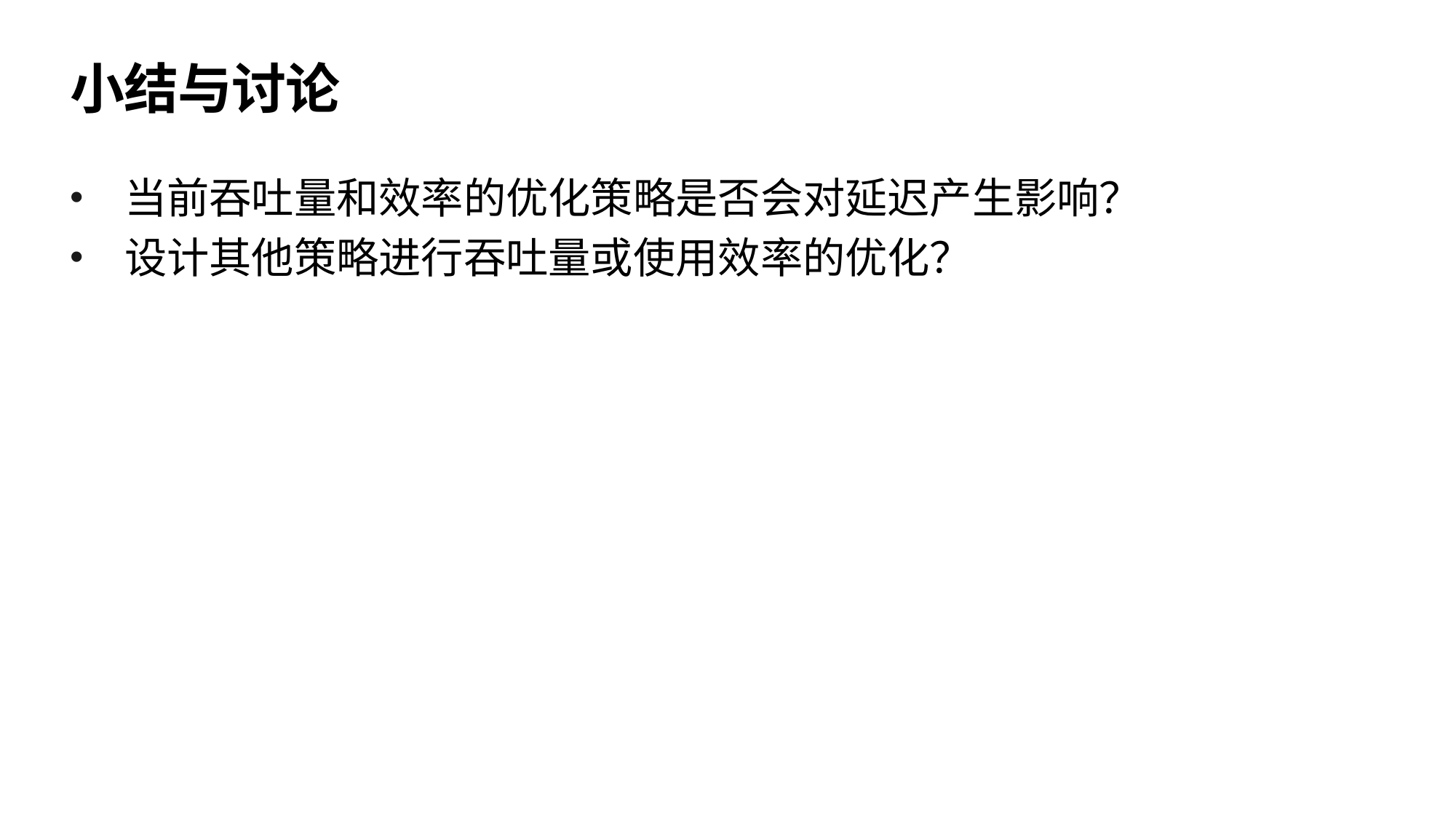

# 小结与讨论
当前吞吐量和效率的优化策略是否会对延迟产生影响？
设计其他策略进行吞吐量或使用效率的优化？